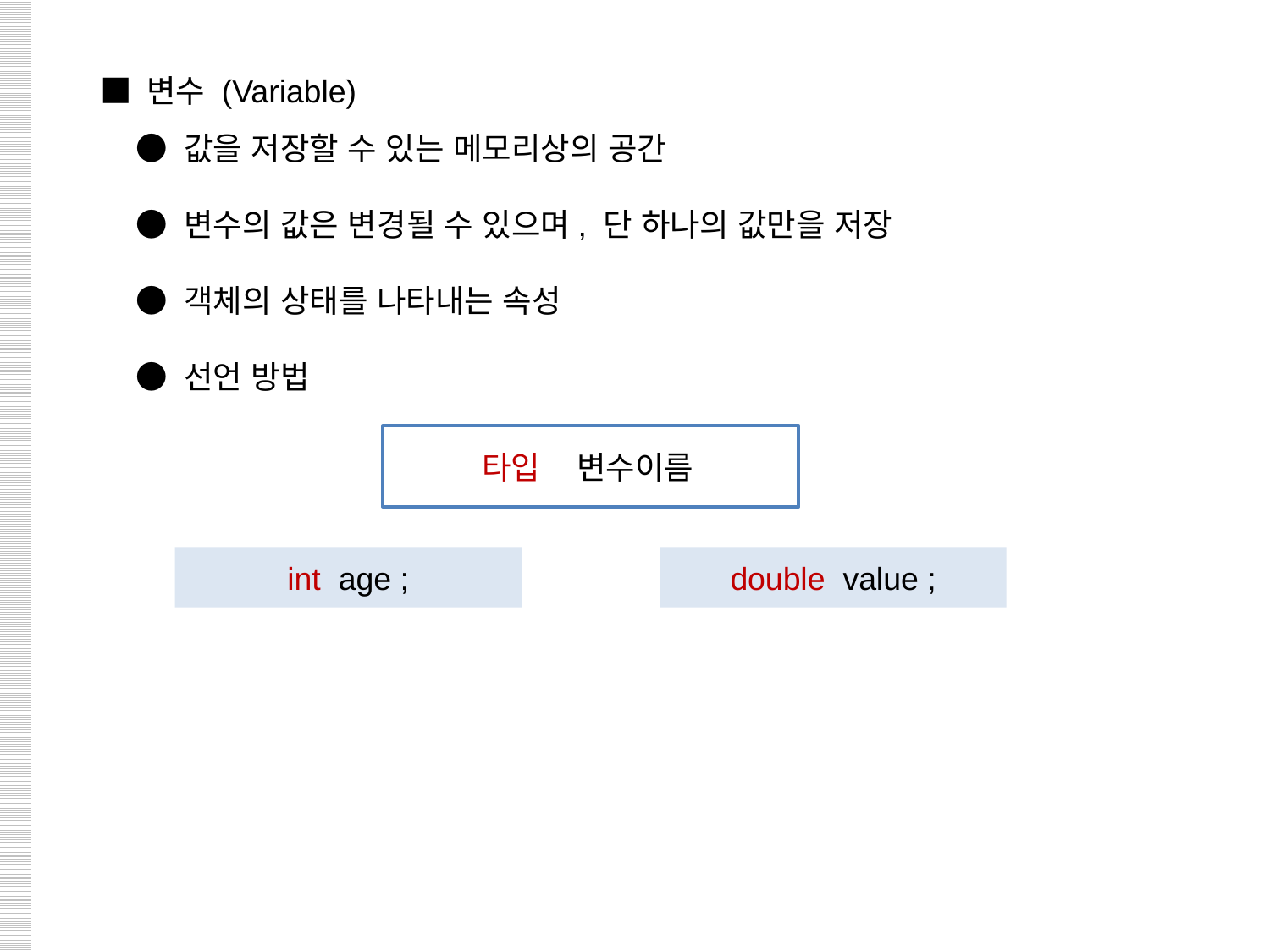

■ 변수 (Variable)
    ● 값을 저장할 수 있는 메모리상의 공간
    ● 변수의 값은 변경될 수 있으며, 단 하나의 값만을 저장
    ● 객체의 상태를 나타내는 속성
    ● 선언 방법

타입
변수이름
int  age ;
double  value ;